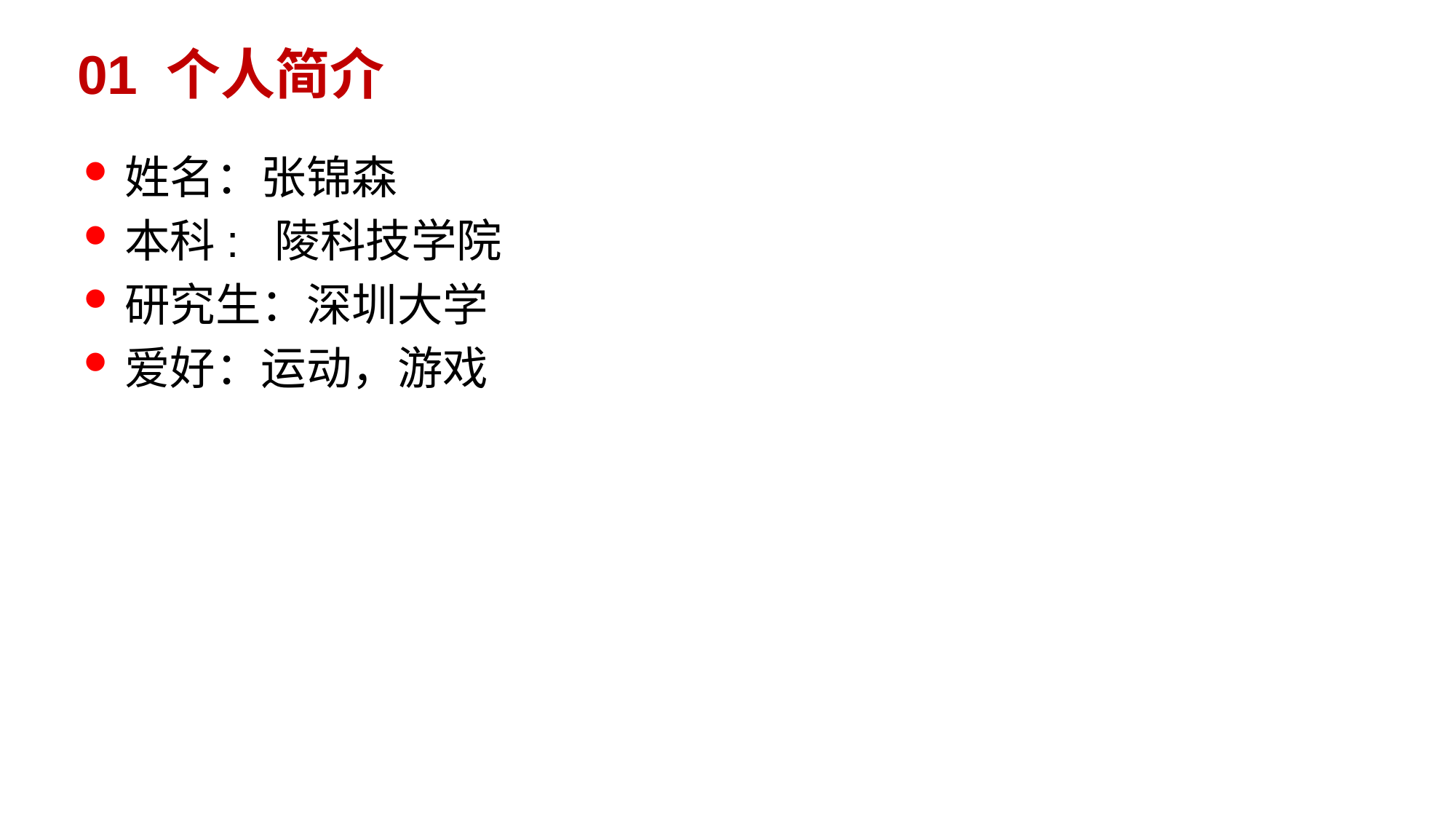

# 01 个人简介
姓名：张锦森
本科:  陵科技学院
研究生：深圳大学
爱好：运动，游戏